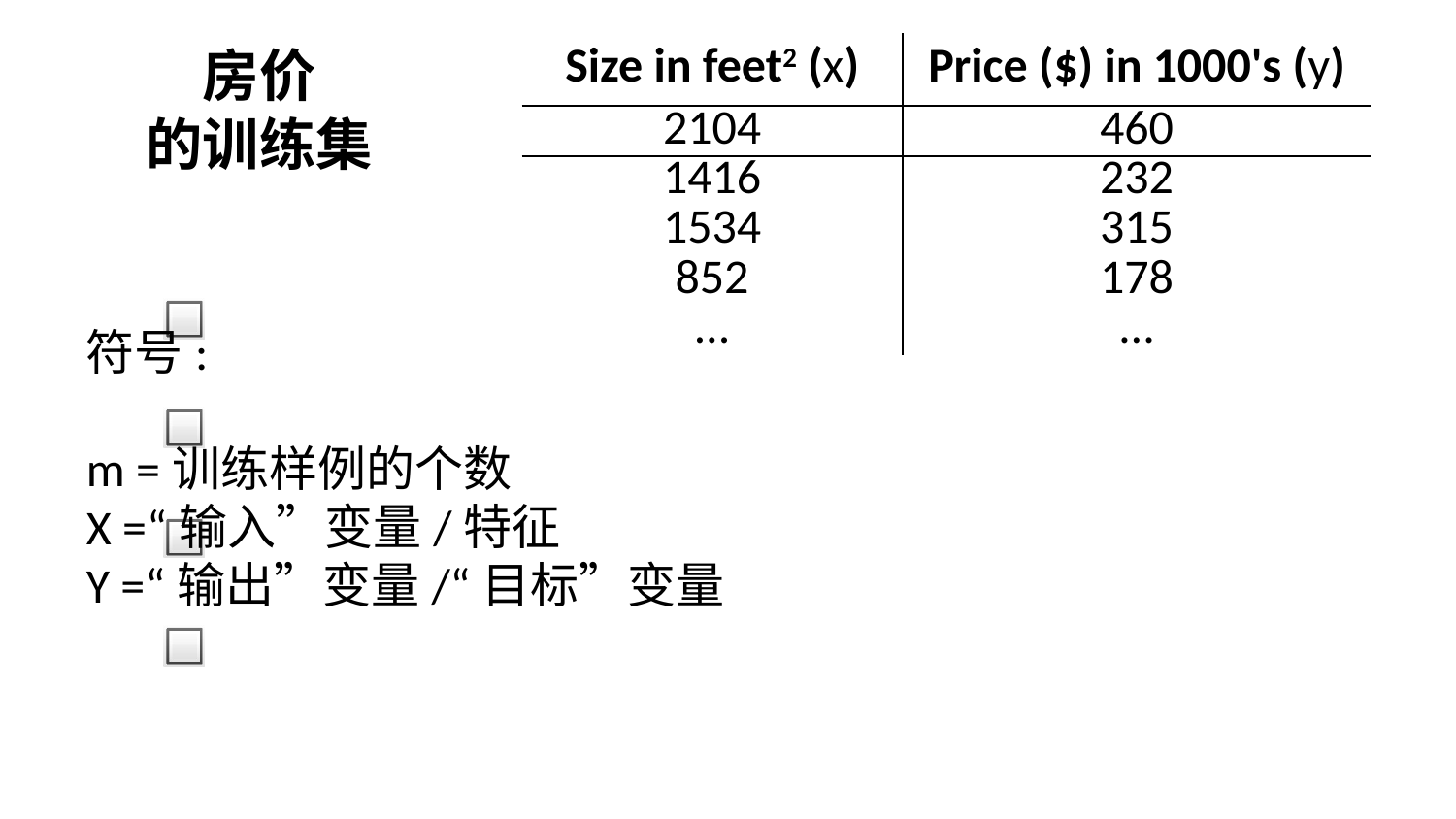

房价
的训练集

| Size in feet2 (x) | Price ($) in 1000's (y) |
| --- | --- |
| 2104 | 460 |
| 1416 | 232 |
| 1534 | 315 |
| 852 | 178 |
| … | … |
符号:

m =训练样例的个数
X =“输入”变量/特征
Y =“输出”变量/“目标”变量